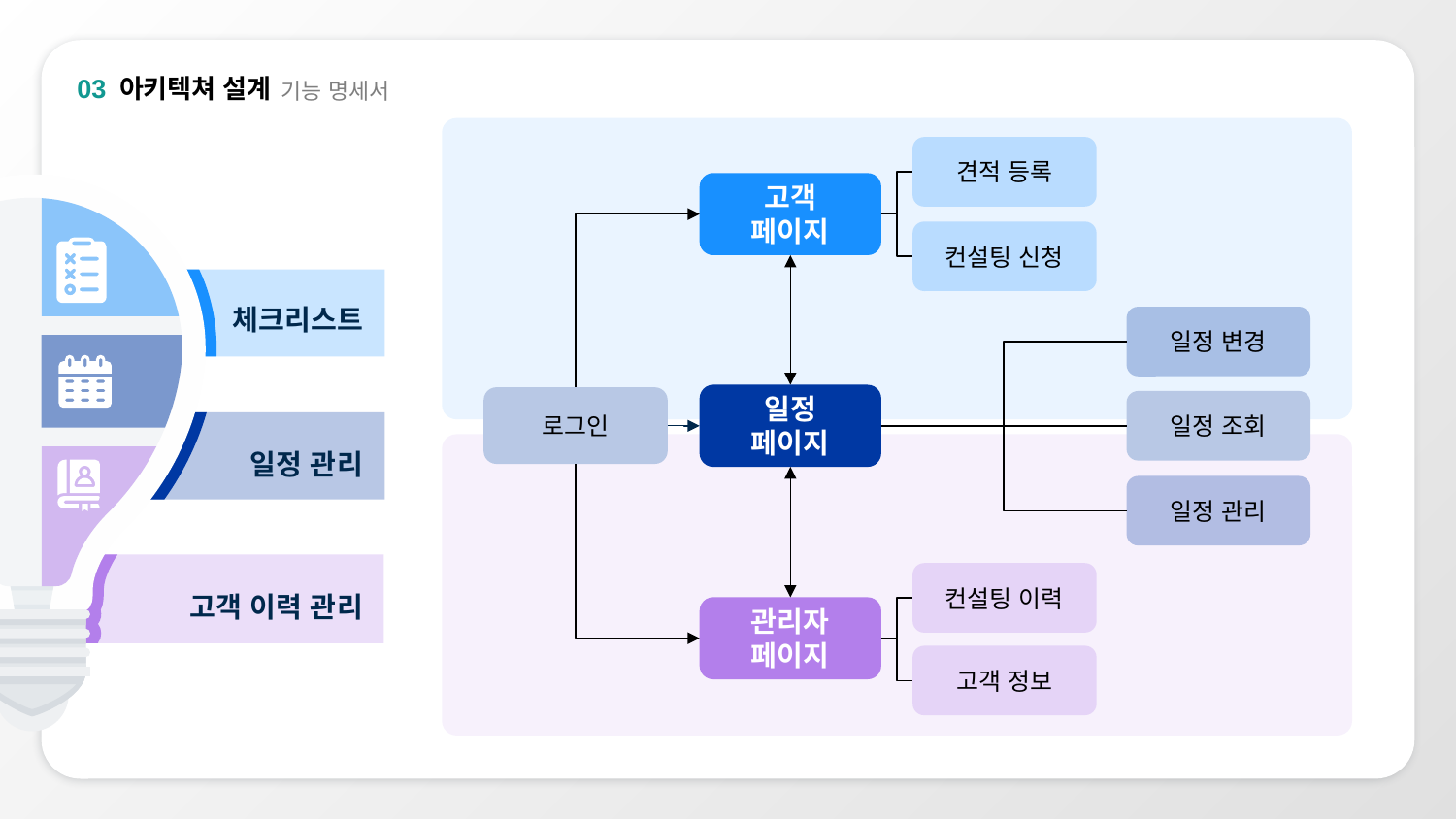

03 아키텍쳐 설계
기능 명세서

견적 등록
고객
페이지

컨설팅 신청

체크리스트
일정 변경

일정
페이지
로그인
일정 조회

일정 관리

일정 관리

컨설팅 이력
고객 이력 관리
관리자 페이지

고객 정보